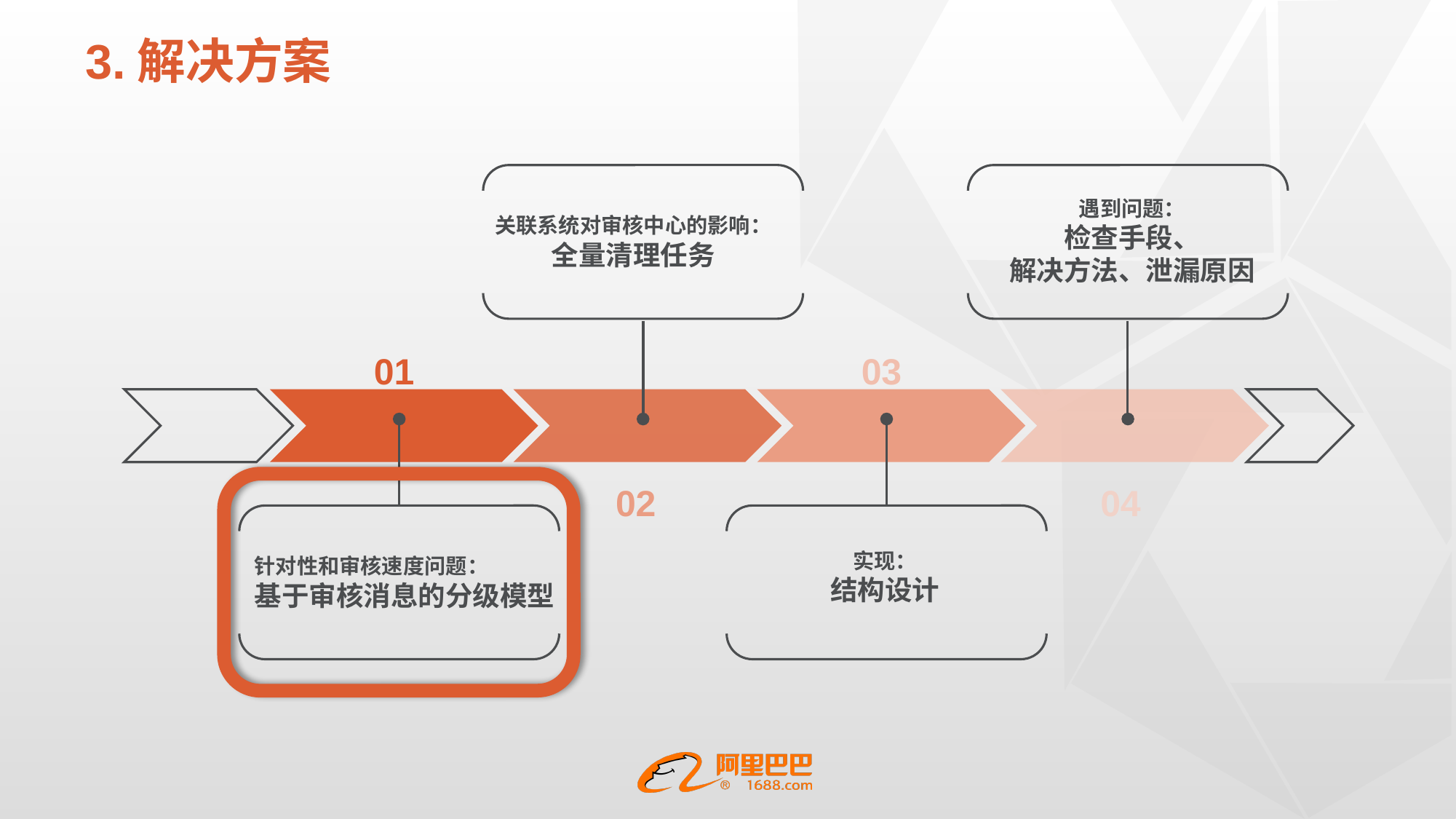

# 3.解决方案

遇到问题：
检查手段、
解决方法、泄漏原因
关联系统对审核中心的影响：
全量清理任务
01
03

02
04

实现：
结构设计
针对性和审核速度问题：
基于审核消息的分级模型